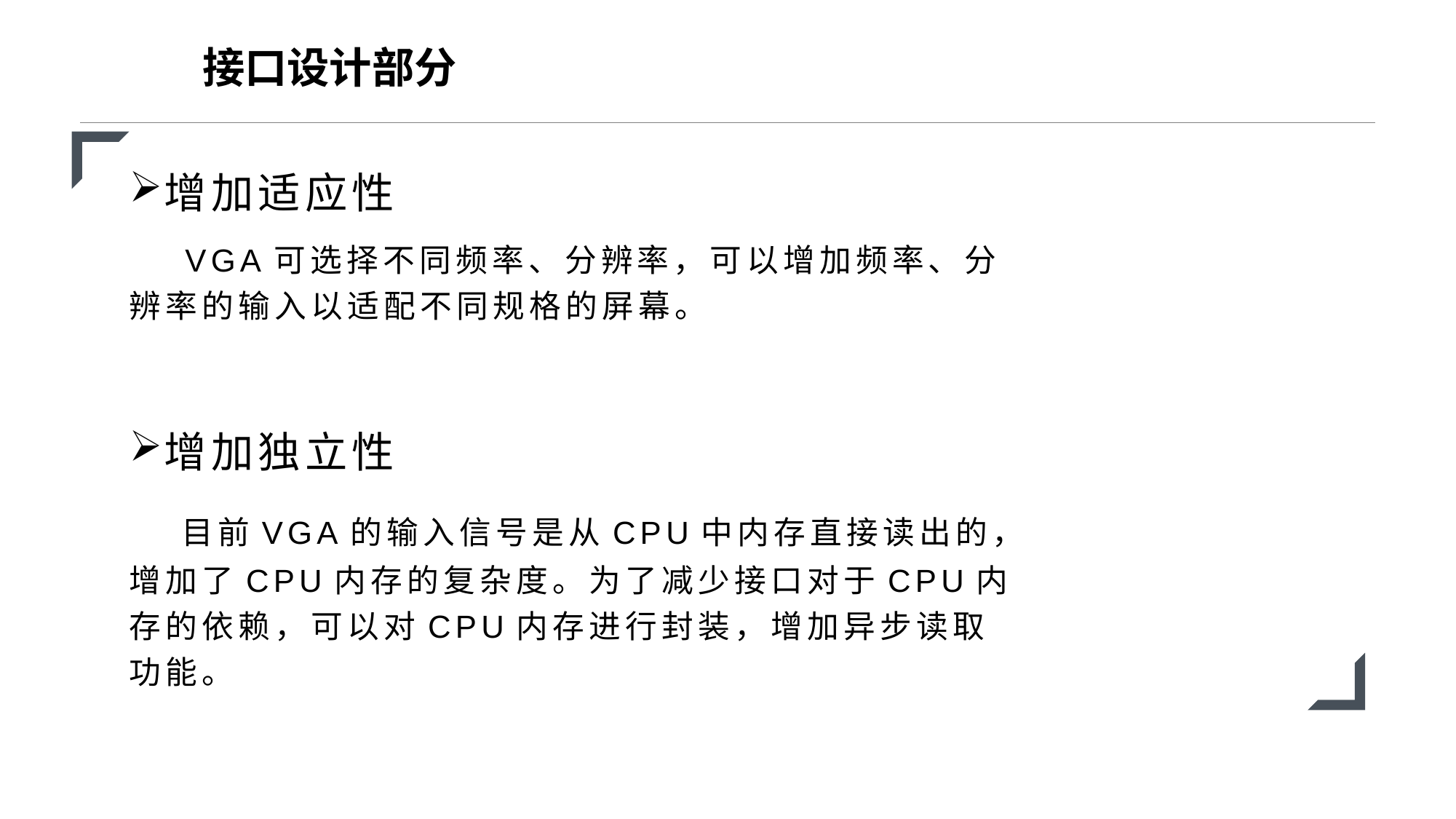

4
接口设计部分

增加适应性
VGA可选择不同频率、分辨率，可以增加频率、分辨率的输入以适配不同规格的屏幕。

增加独立性
   目前VGA的输入信号是从CPU中内存直接读出的，增加了CPU内存的复杂度。为了减少接口对于CPU内存的依赖，可以对CPU内存进行封装，增加异步读取功能。